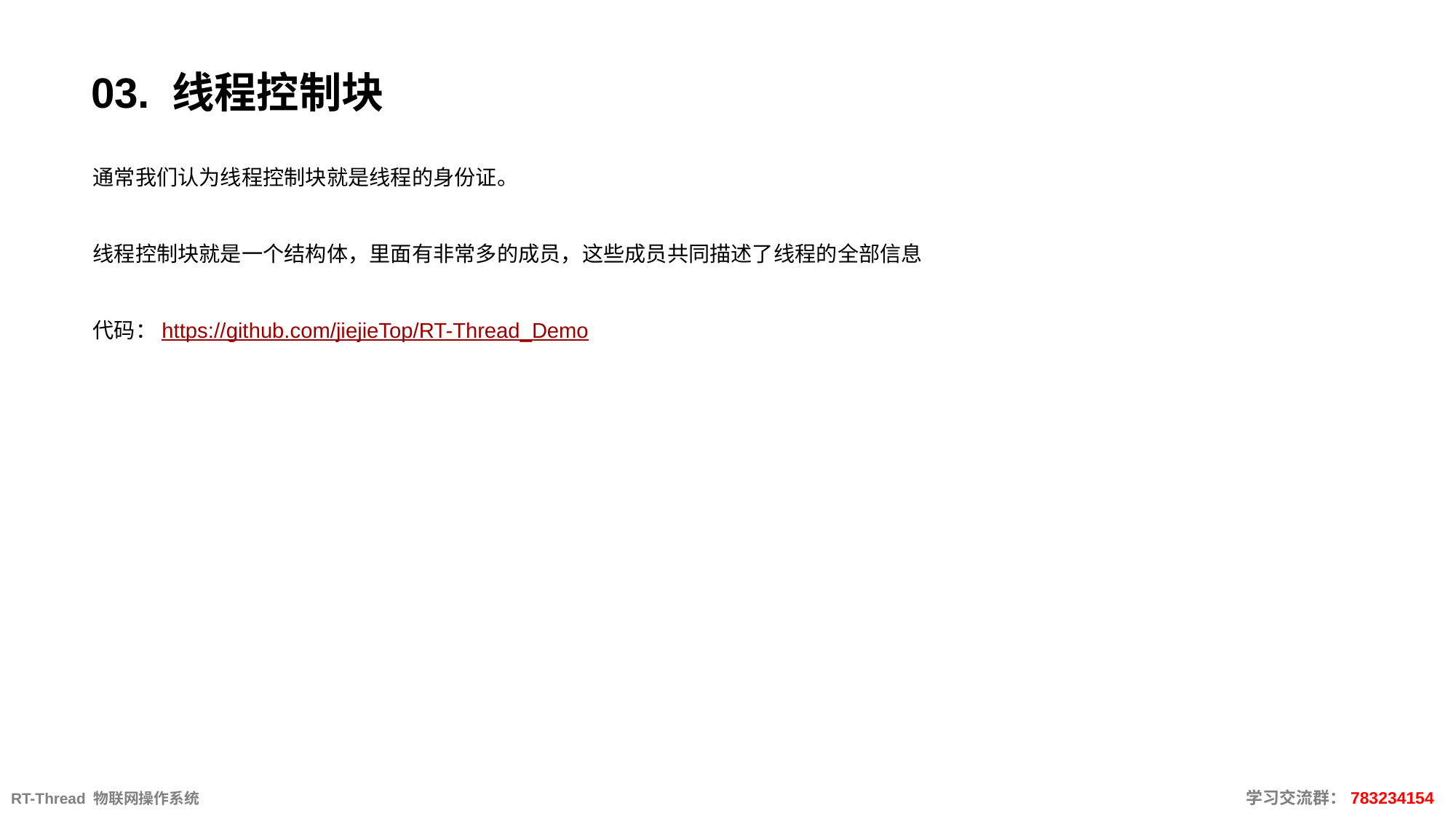

# 03. 线程控制块
通常我们认为线程控制块就是线程的身份证。

线程控制块就是一个结构体，里面有非常多的成员，这些成员共同描述了线程的全部信息

代码：https://github.com/jiejieTop/RT-Thread_Demo

RT-Thread 物联网操作系统										          学习交流群：783234154